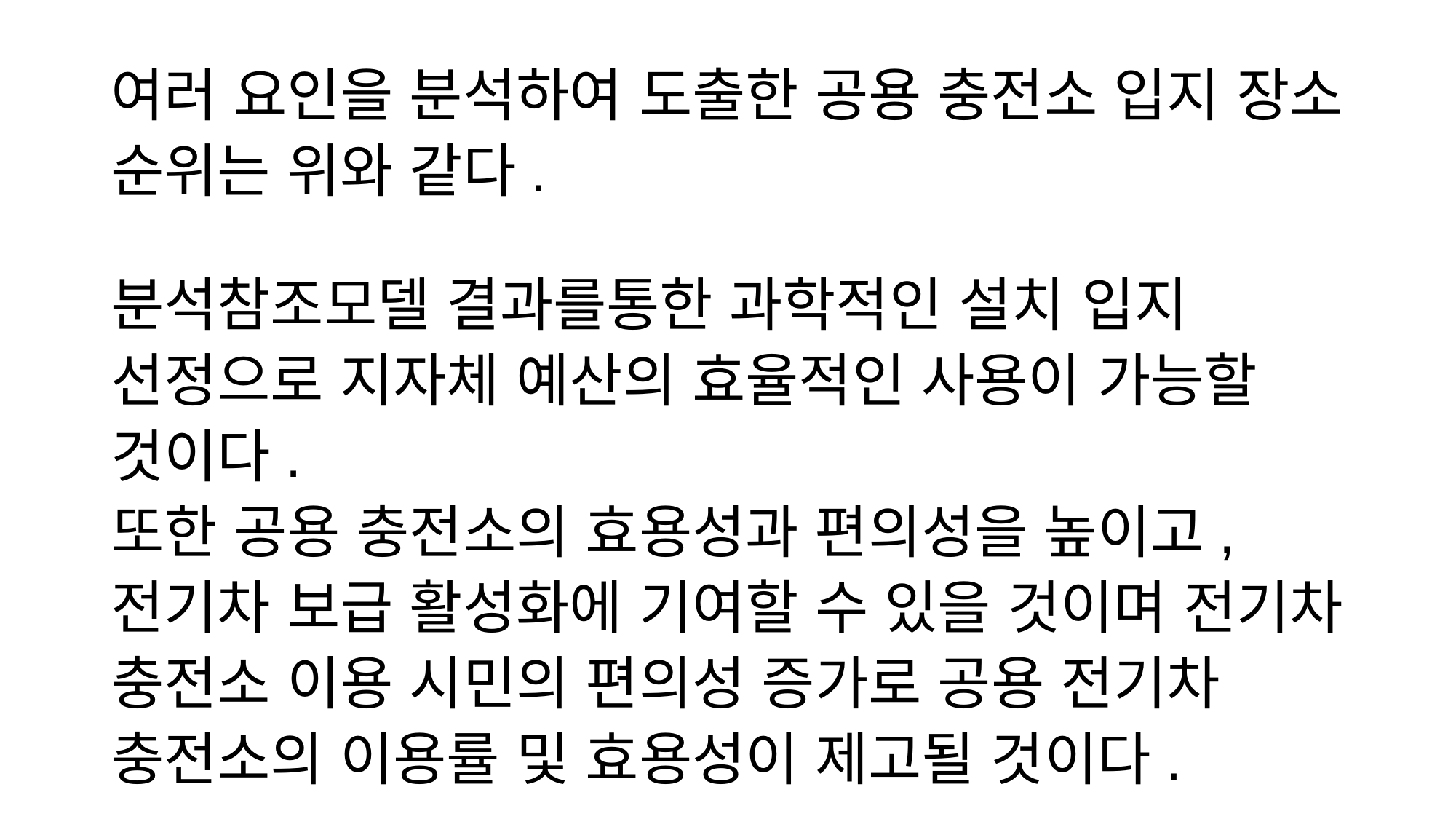

# 여러 요인을 분석하여 도출한 공용 충전소 입지 장소 순위는 위와 같다. 분석참조모델 결과를통한 과학적인 설치 입지 선정으로 지자체 예산의 효율적인 사용이 가능할 것이다. 또한 공용 충전소의 효용성과 편의성을 높이고, 전기차 보급 활성화에 기여할 수 있을 것이며 전기차 충전소 이용 시민의 편의성 증가로 공용 전기차 충전소의 이용률 및 효용성이 제고될 것이다.